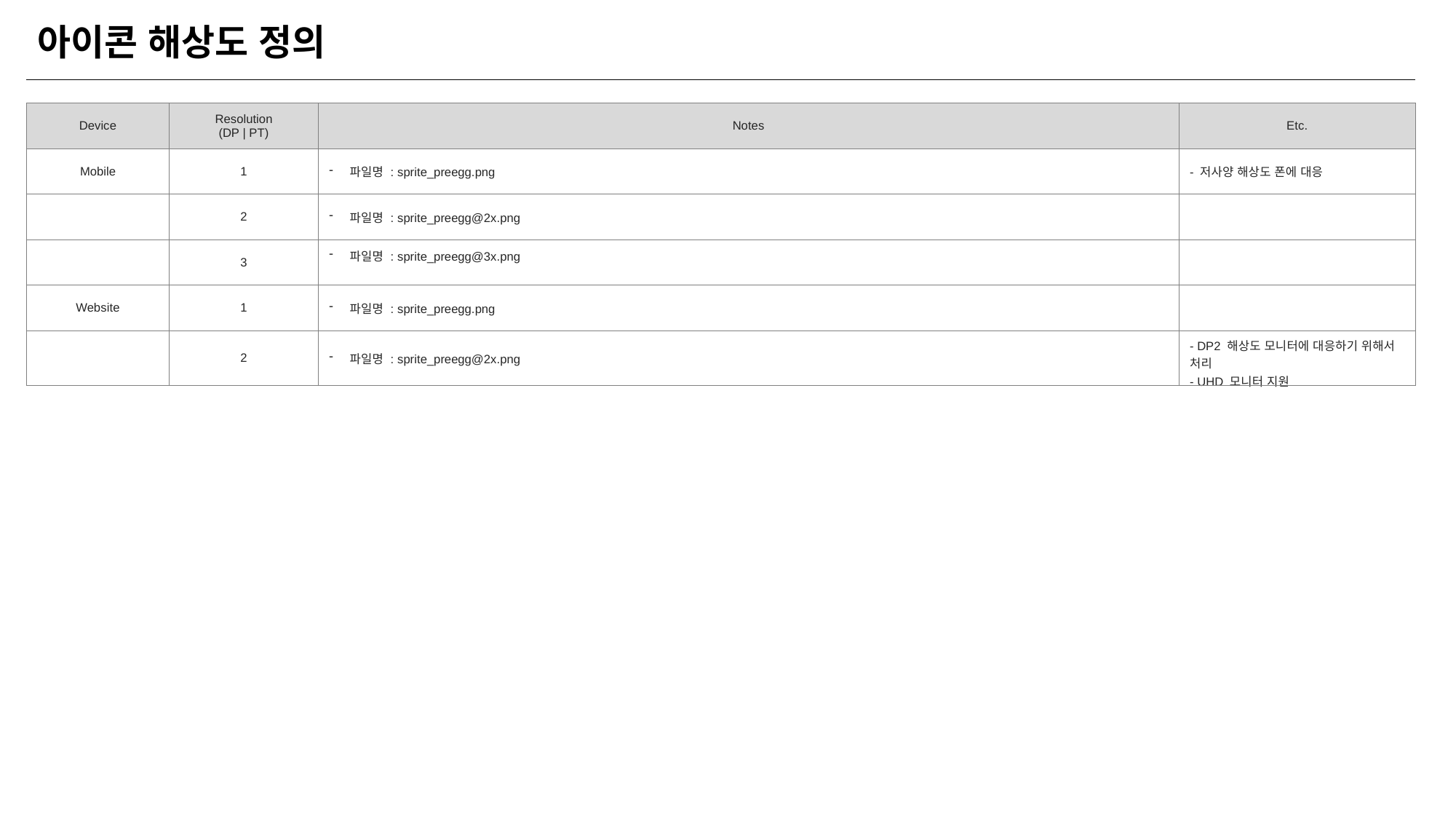

아이콘 해상도 정의
| Device | Resolution (DP | PT) | Notes | Etc. |
| --- | --- | --- | --- |
| Mobile | 1 | 파일명 : sprite\_preegg.png | - 저사양 해상도 폰에 대응 |
|  | 2 | 파일명 : sprite\_preegg@2x.png |  |
|  | 3 | 파일명 : sprite\_preegg@3x.png |  |
| Website | 1 | 파일명 : sprite\_preegg.png |  |
|  | 2 | 파일명 : sprite\_preegg@2x.png | - DP2 해상도 모니터에 대응하기 위해서 처리 - UHD 모니터 지원 |